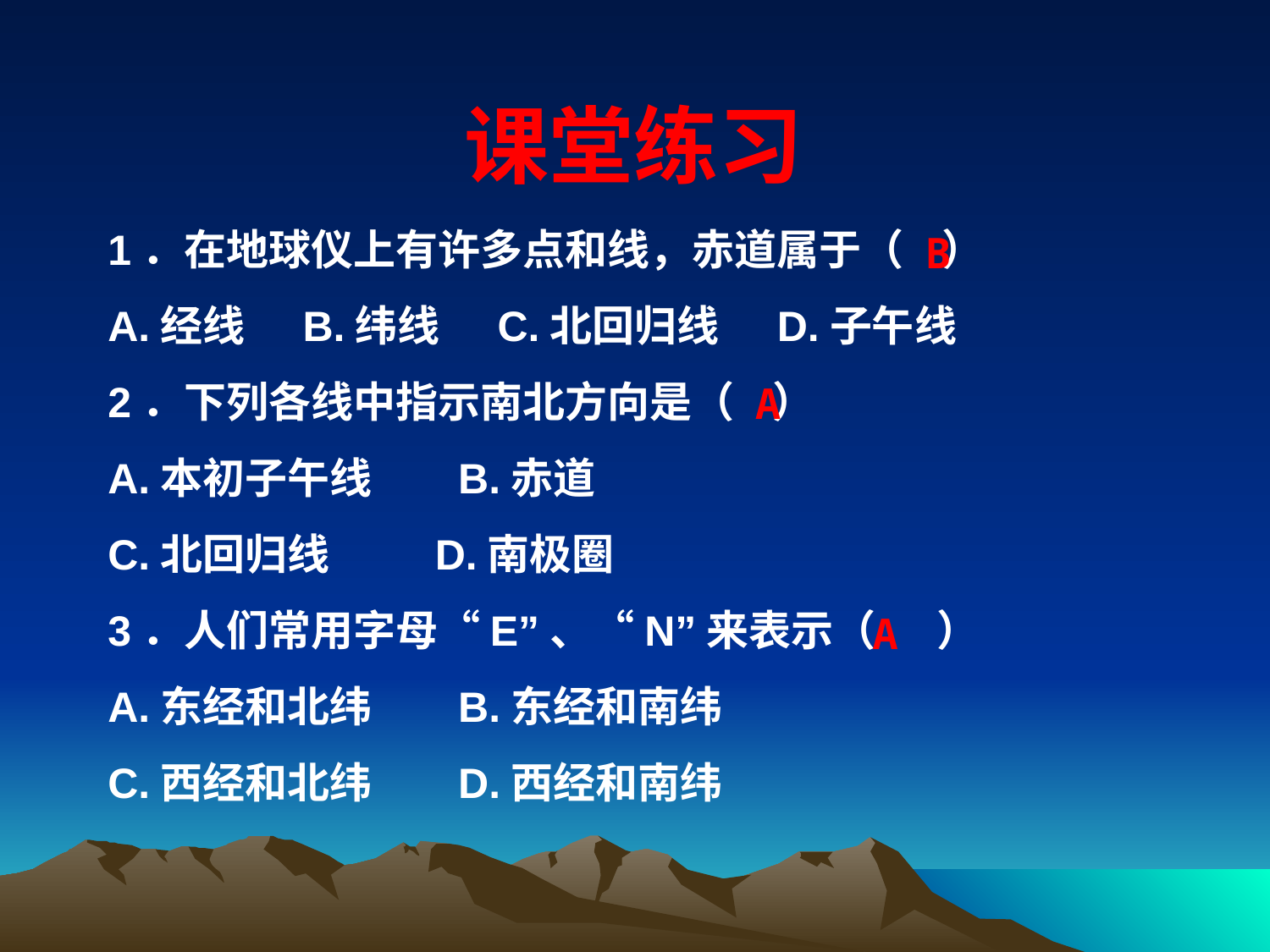

课堂练习
1．在地球仪上有许多点和线，赤道属于（    ）
A.经线     B.纬线     C.北回归线     D.子午线
2．下列各线中指示南北方向是（    ）
A.本初子午线        B.赤道
C.北回归线          D.南极圈
3．人们常用字母“E”、“N”来表示（　  ）
A.东经和北纬        B.东经和南纬
C.西经和北纬        D.西经和南纬
B
A
A